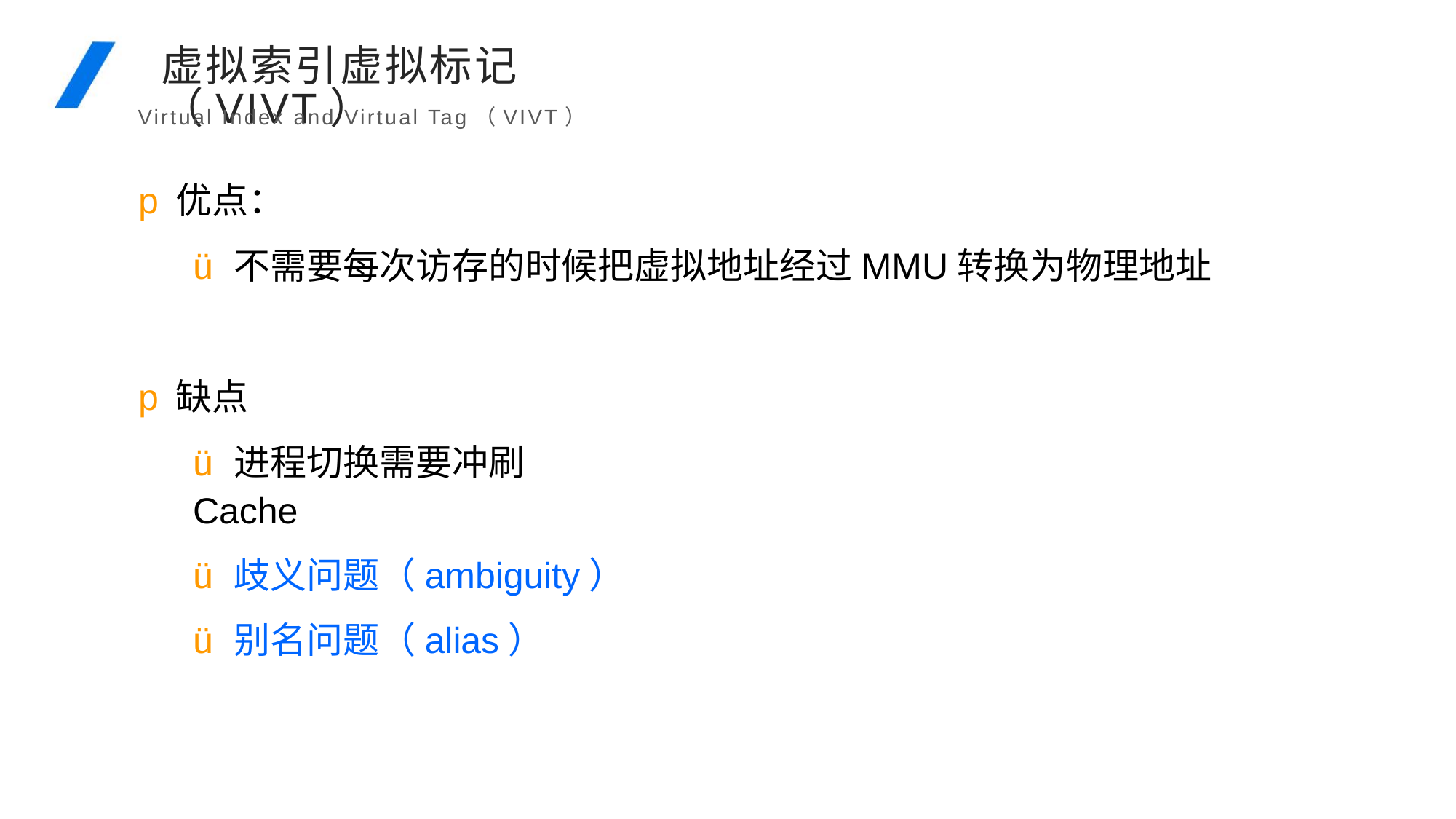

虚拟索引虚拟标记（VIVT）
Virtual Index and Virtual Tag（VIVT）
p优点：
ü不需要每次访存的时候把虚拟地址经过MMU转换为物理地址
p缺点
ü进程切换需要冲刷Cache
ü歧义问题（ambiguity）
ü别名问题（alias）